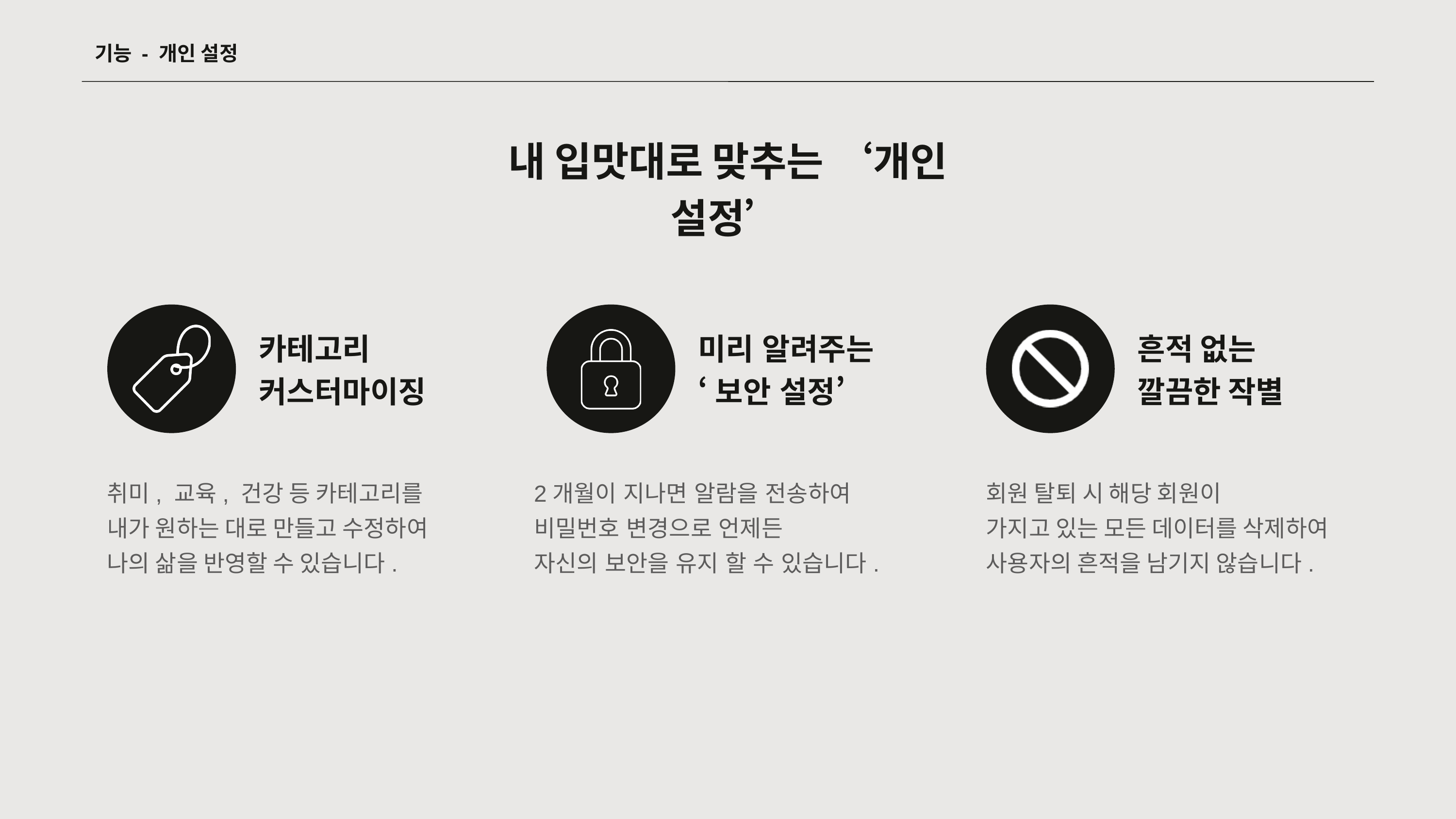

기능 - 개인 설정

내 입맛대로 맞추는 ‘개인 설정’

카테고리
커스터마이징
미리 알려주는
‘보안 설정’
흔적 없는
깔끔한 작별

취미, 교육, 건강 등 카테고리를
내가 원하는 대로 만들고 수정하여
나의 삶을 반영할 수 있습니다.

2개월이 지나면 알람을 전송하여
비밀번호 변경으로 언제든
자신의 보안을 유지 할 수 있습니다.

회원 탈퇴 시 해당 회원이
가지고 있는 모든 데이터를 삭제하여
사용자의 흔적을 남기지 않습니다.